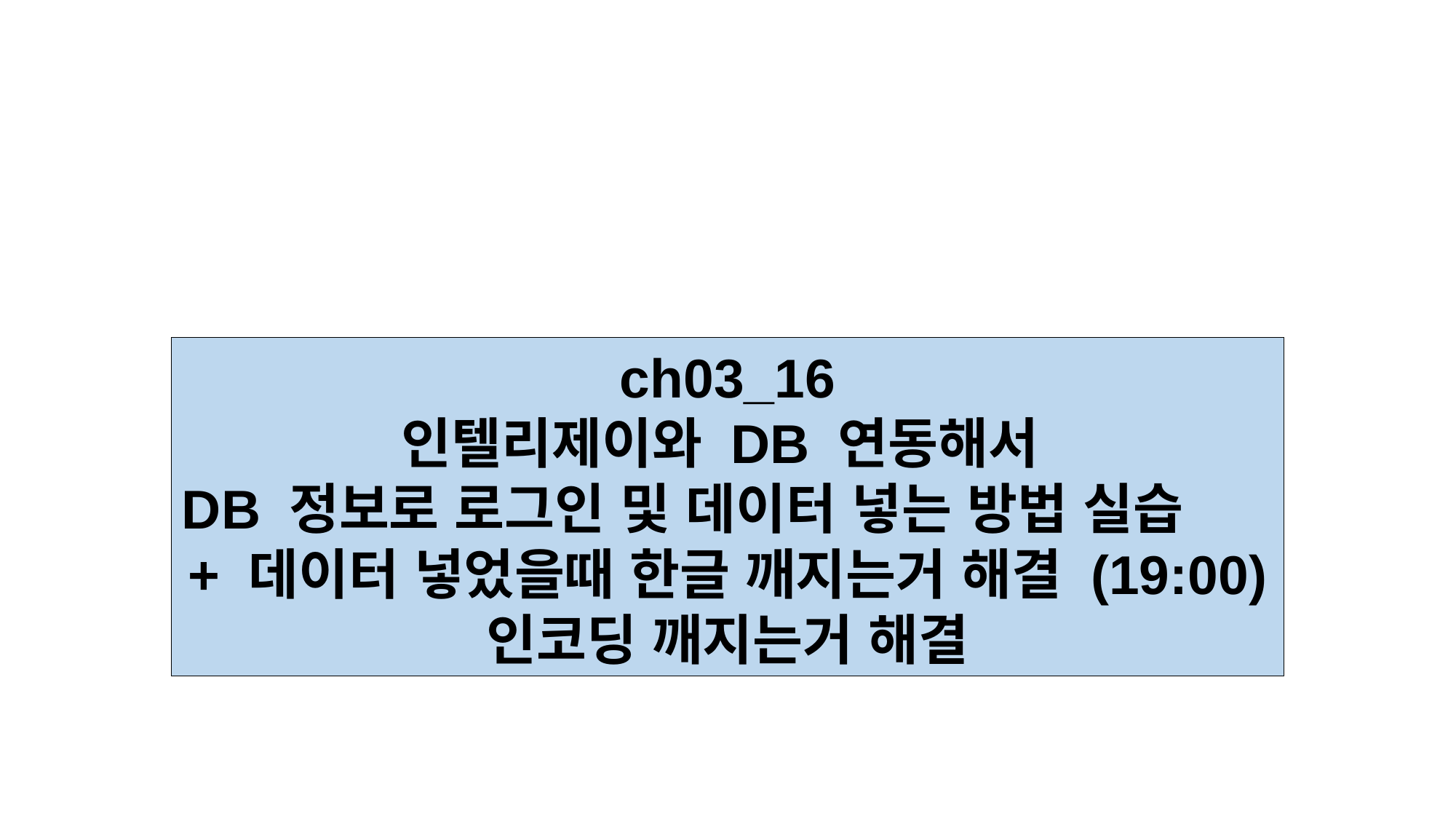

ch03_16
인텔리제이와 DB 연동해서
DB 정보로 로그인 및 데이터 넣는 방법 실습
+ 데이터 넣었을때 한글 깨지는거 해결 (19:00)
인코딩 깨지는거 해결